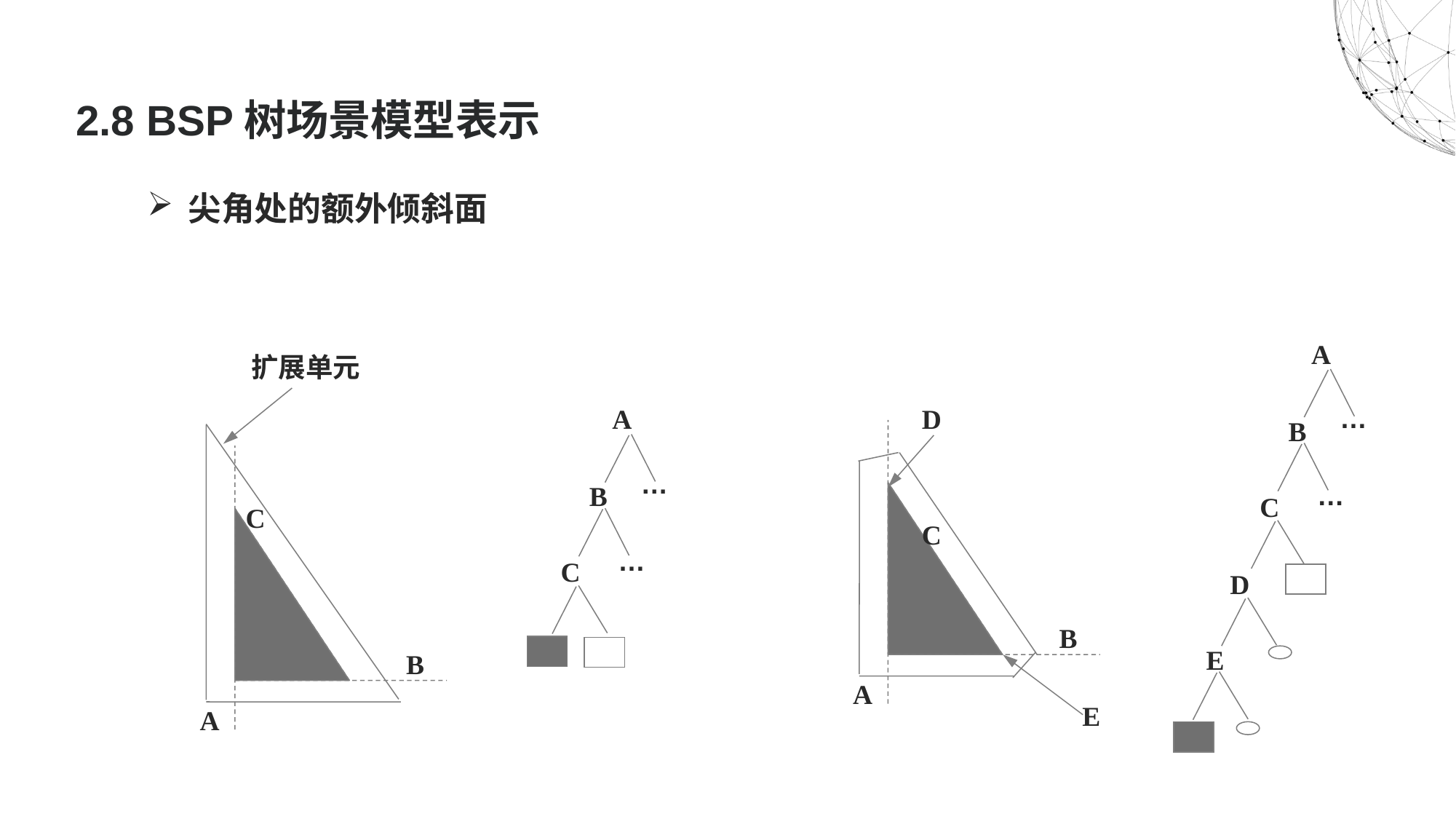

# 2.8 BSP树场景模型表示
尖角处的额外倾斜面

A

…
B

…
C

D

E

扩展单元

A

…
B

…
C

D

C

C
B
B

E
A
A